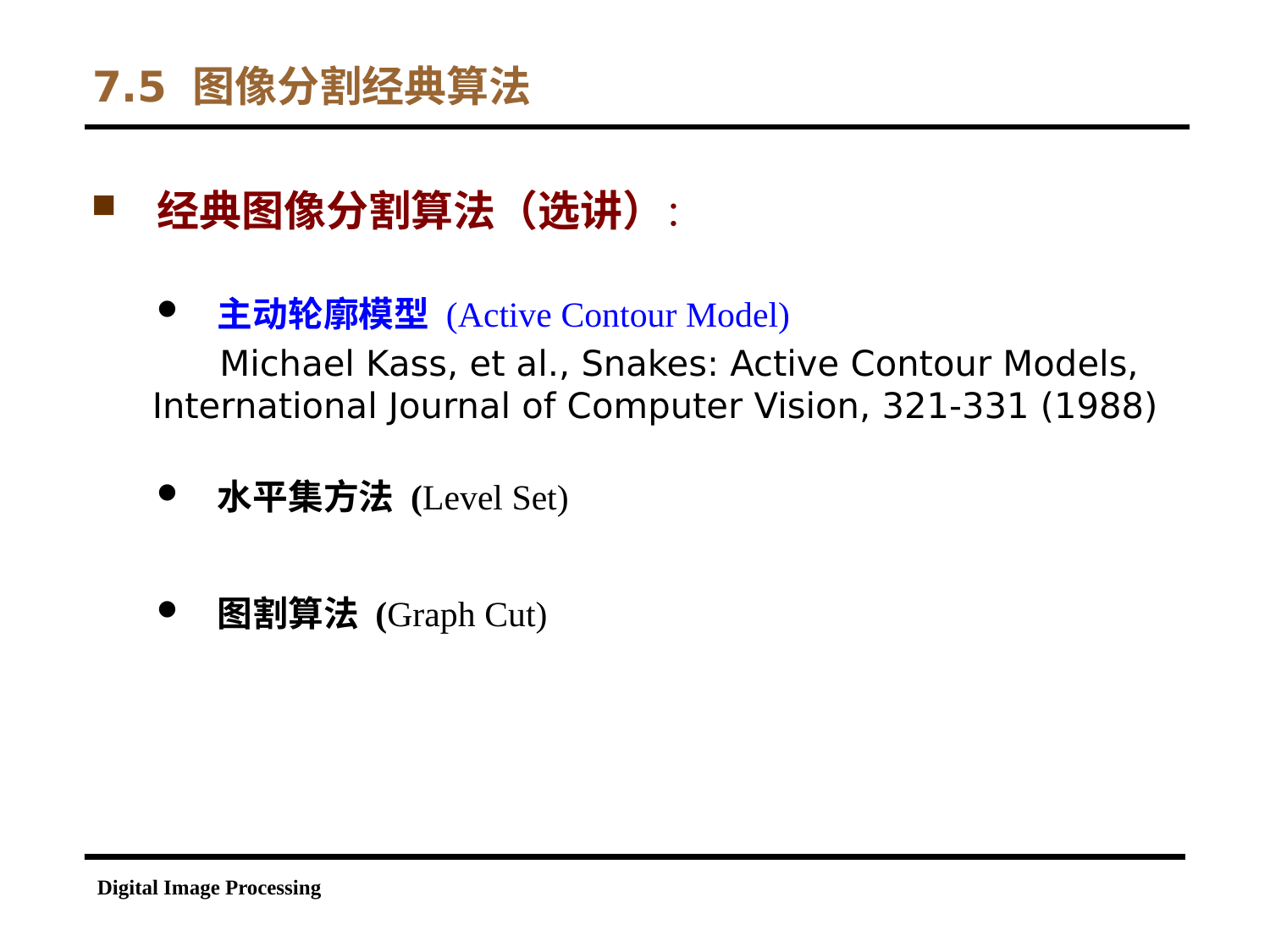

# 7.5 图像分割经典算法
经典图像分割算法（选讲）：

主动轮廓模型 (Active Contour Model)
      Michael Kass, et al., Snakes: Active Contour Models, International Journal of Computer Vision, 321-331 (1988)
水平集方法 (Level Set)

图割算法 (Graph Cut)
Digital Image Processing